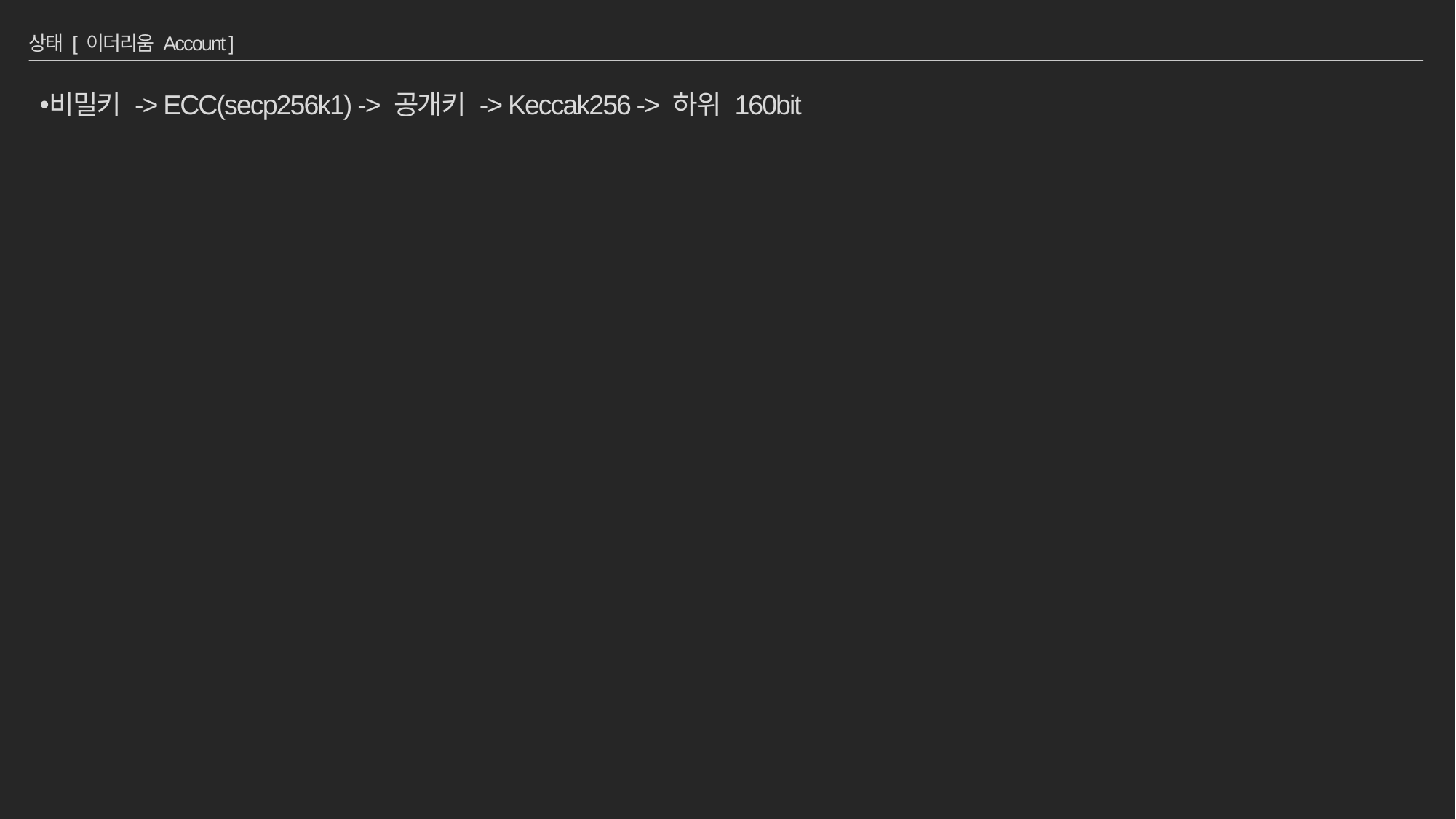

# 상태 [ 이더리움 Account ]
비밀키 -> ECC(secp256k1) -> 공개키 -> Keccak256 -> 하위 160bit